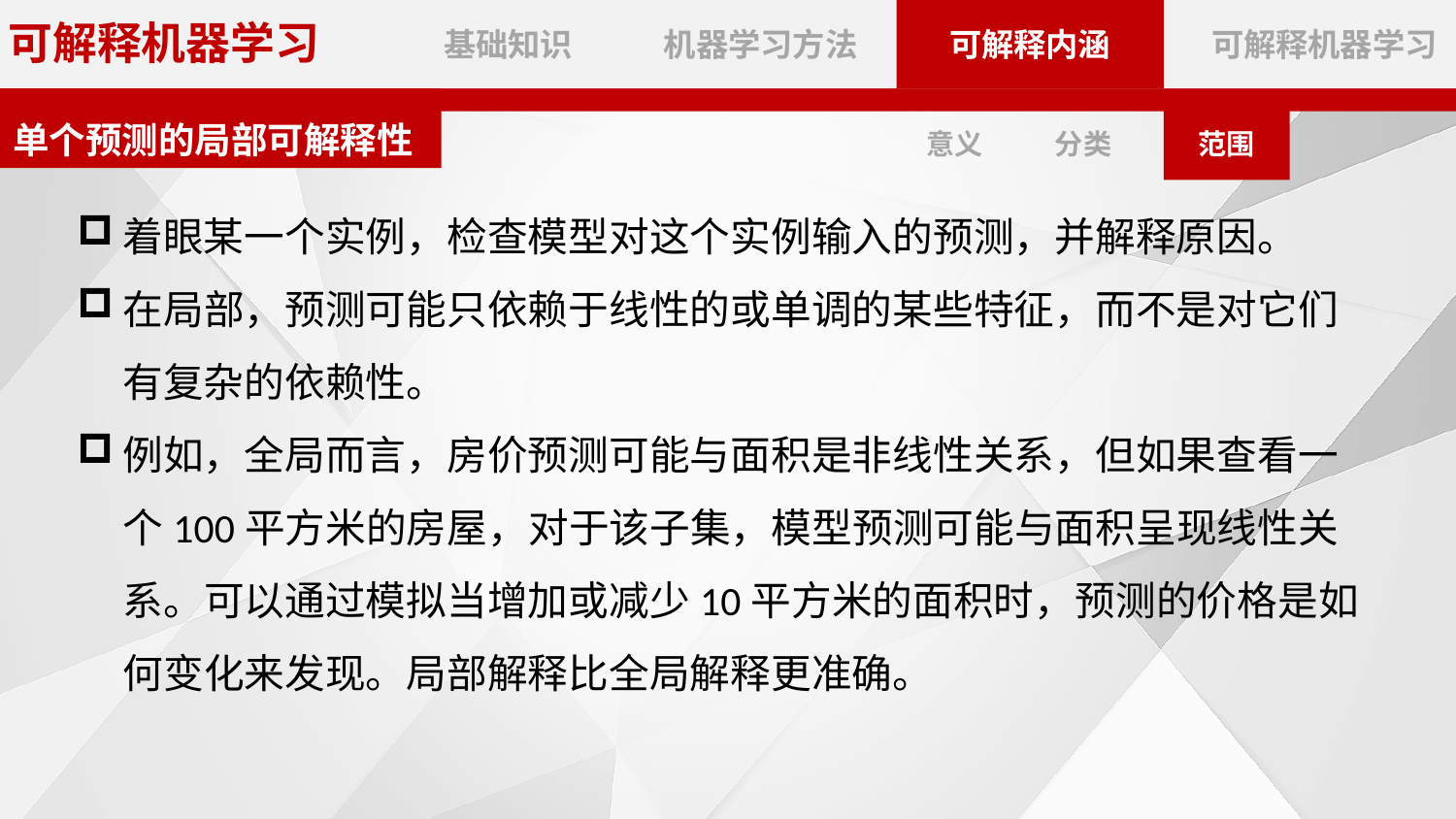

单个预测的局部可解释性
着眼某一个实例，检查模型对这个实例输入的预测，并解释原因。
在局部，预测可能只依赖于线性的或单调的某些特征，而不是对它们有复杂的依赖性。
例如，全局而言，房价预测可能与面积是非线性关系，但如果查看一个100平方米的房屋，对于该子集，模型预测可能与面积呈现线性关系。可以通过模拟当增加或减少10平方米的面积时，预测的价格是如何变化来发现。局部解释比全局解释更准确。